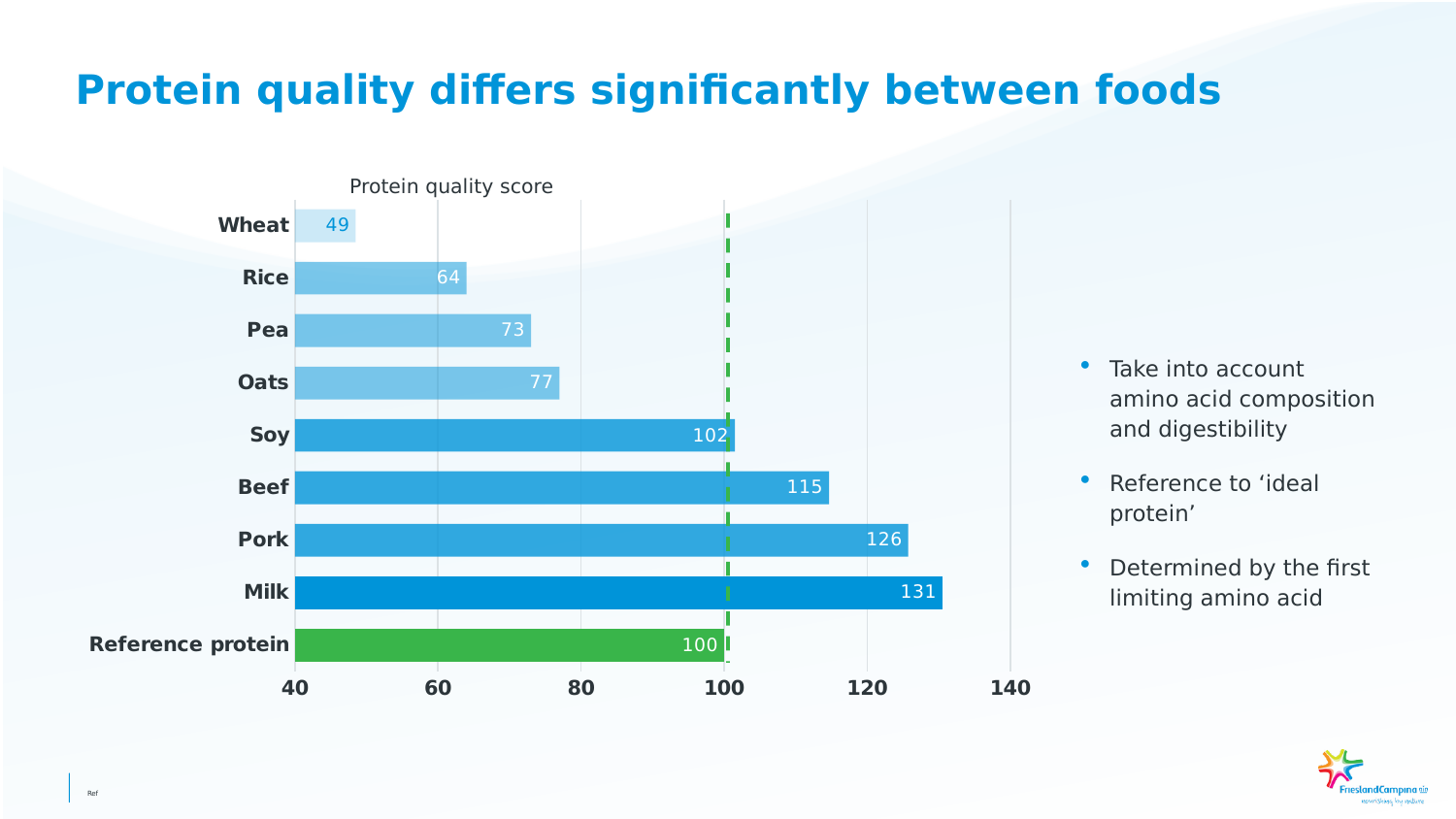

.

# Protein quality differs significantly between foods
Protein quality score

### Chart

| Category | 序列 1 |
|---|---|
| Reference protein | 100.0 |
| Milk | 130.5 |
| Pork | 125.727272727273 |
| Beef | 114.666666666667 |
| Soy | 101.5 |
| Oats | 77.0 |
| Pea | 73.0 |
| Rice | 64.0 |
| Wheat | 48.5 |
Take into account amino acid composition and digestibility
Reference to ‘ideal protein’
Determined by the first limiting amino acid
Ref